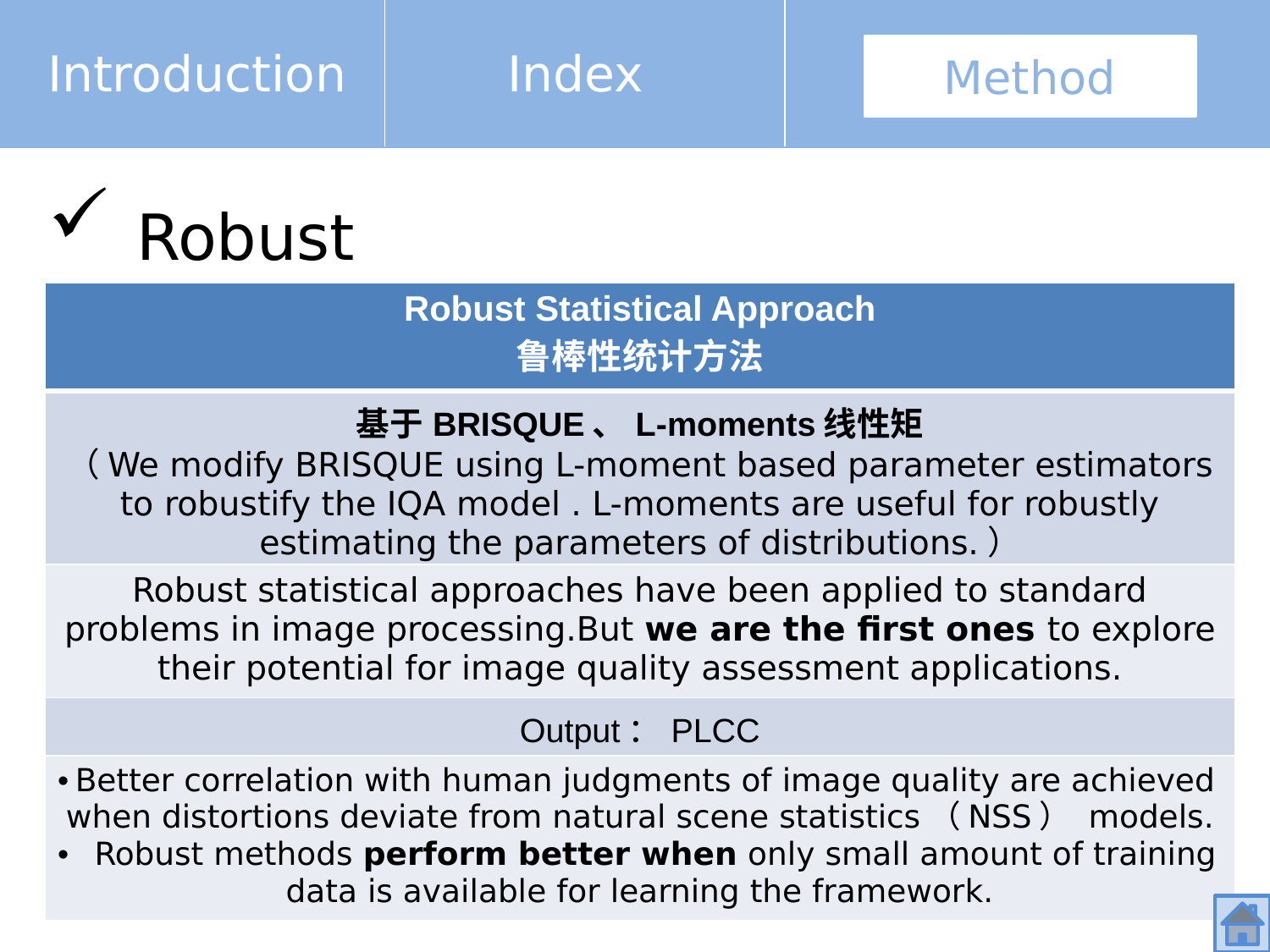

Introduction
Index
Method
 Robust
| Robust Statistical Approach 鲁棒性统计方法 |
| --- |
| 基于BRISQUE、L-moments线性矩 （We modify BRISQUE using L-moment based parameter estimators to robustify the IQA model . L-moments are useful for robustly estimating the parameters of distributions.） |
| Robust statistical approaches have been applied to standard problems in image processing.But we are the first ones to explore their potential for image quality assessment applications. |
| Output：PLCC |
| Better correlation with human judgments of image quality are achieved when distortions deviate from natural scene statistics（NSS） models. Robust methods perform better when only small amount of training data is available for learning the framework. |
29